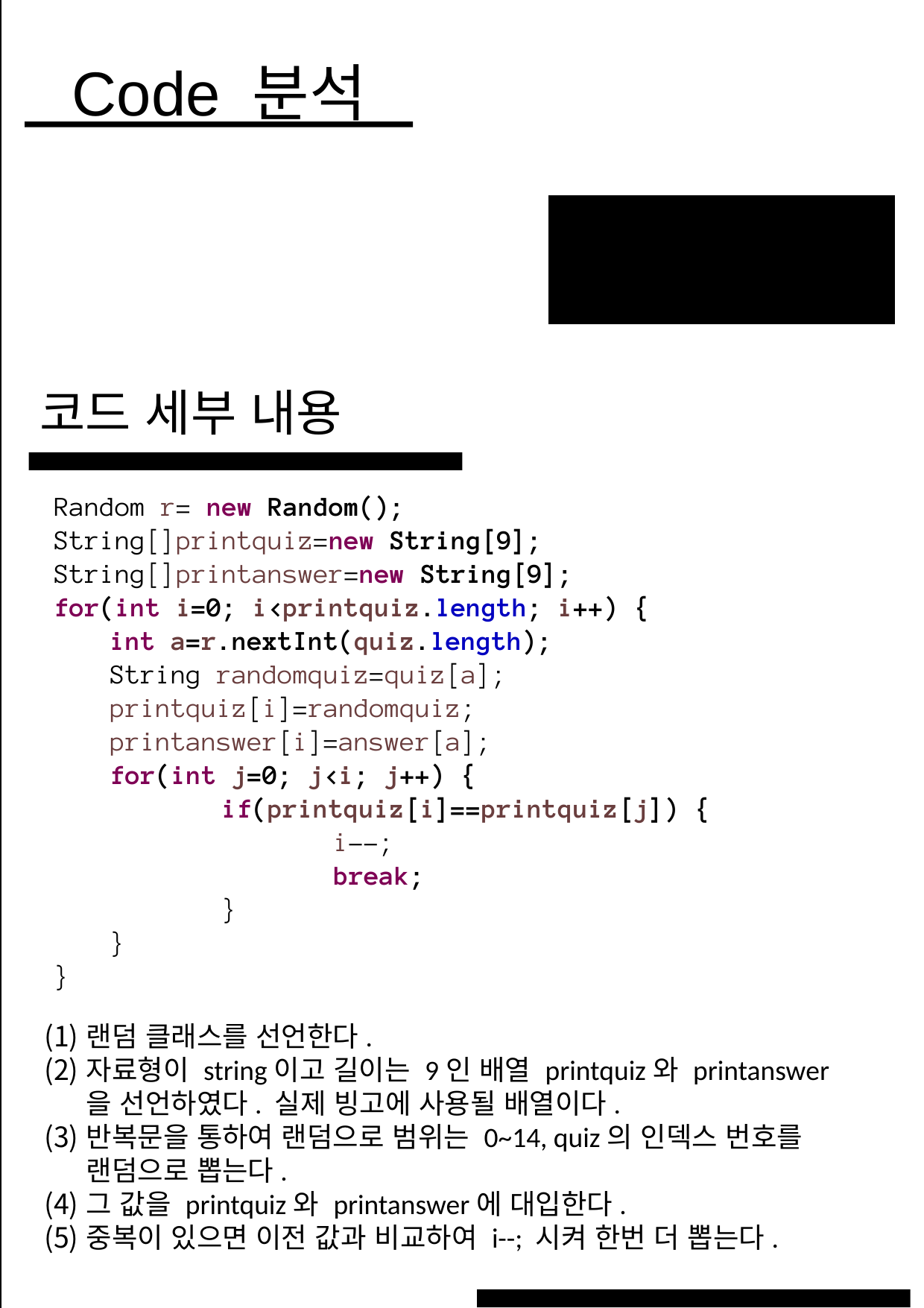

Code 분석

코드 세부 내용
WHAT WE DO?

Random r= new Random();
String[]printquiz=new String[9];
String[]printanswer=new String[9];
for(int i=0; i<printquiz.length; i++) {
int a=r.nextInt(quiz.length);
String randomquiz=quiz[a];
printquiz[i]=randomquiz;
printanswer[i]=answer[a];
for(int j=0; j<i; j++) {
	if(printquiz[i]==printquiz[j]) {
		i--;
		break;
	}
}
}

18

랜덤 클래스를 선언한다.
자료형이 string이고 길이는 9인 배열 printquiz와 printanswer을 선언하였다. 실제 빙고에 사용될 배열이다.
반복문을 통하여 랜덤으로 범위는 0~14, quiz의 인덱스 번호를 랜덤으로 뽑는다.
그 값을 printquiz와 printanswer에 대입한다.
중복이 있으면 이전 값과 비교하여 i--; 시켜 한번 더 뽑는다.